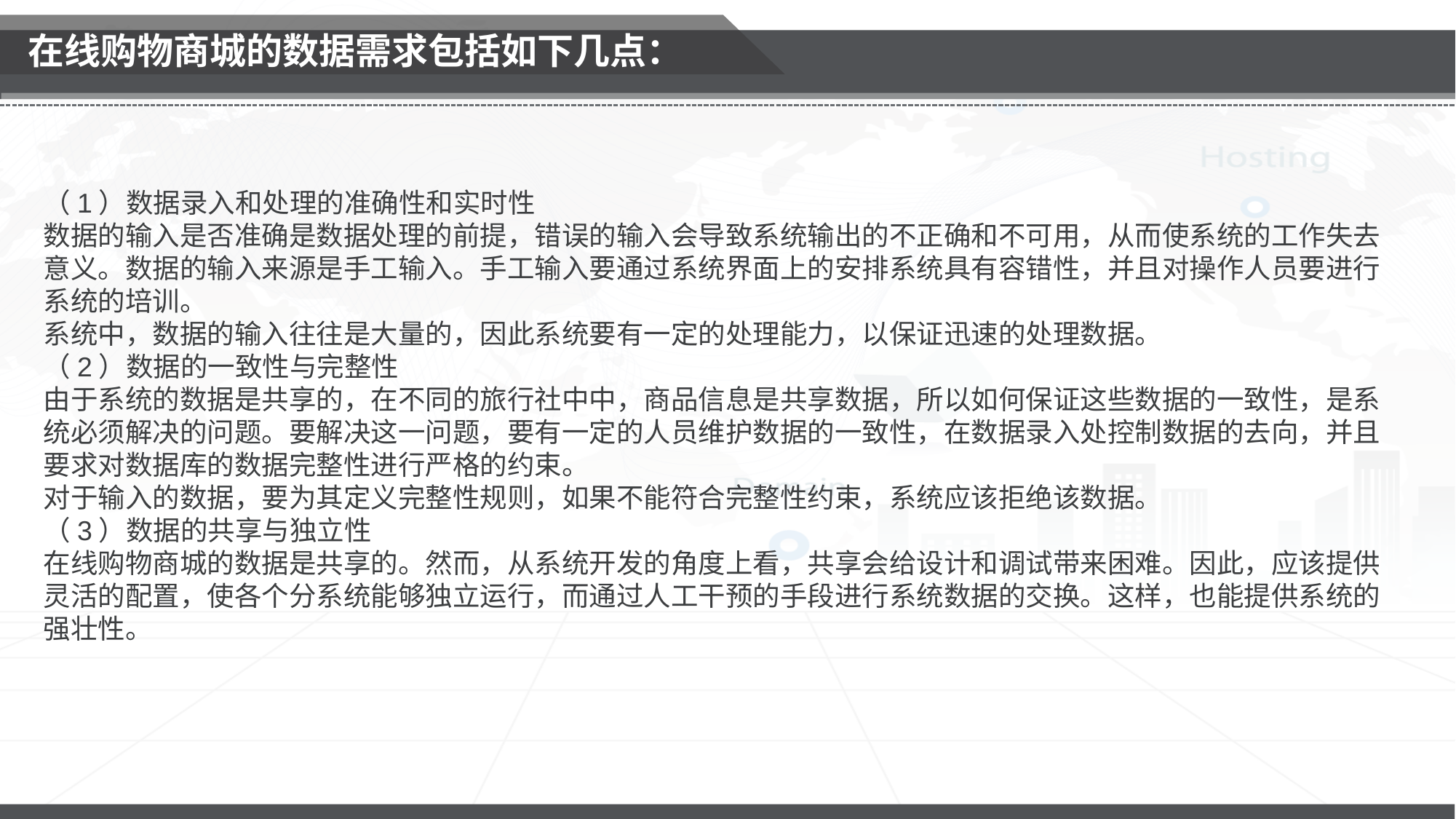

在线购物商城的数据需求包括如下几点：

（1）数据录入和处理的准确性和实时性
数据的输入是否准确是数据处理的前提，错误的输入会导致系统输出的不正确和不可用，从而使系统的工作失去意义。数据的输入来源是手工输入。手工输入要通过系统界面上的安排系统具有容错性，并且对操作人员要进行系统的培训。
系统中，数据的输入往往是大量的，因此系统要有一定的处理能力，以保证迅速的处理数据。
（2）数据的一致性与完整性
由于系统的数据是共享的，在不同的旅行社中中，商品信息是共享数据，所以如何保证这些数据的一致性，是系统必须解决的问题。要解决这一问题，要有一定的人员维护数据的一致性，在数据录入处控制数据的去向，并且要求对数据库的数据完整性进行严格的约束。
对于输入的数据，要为其定义完整性规则，如果不能符合完整性约束，系统应该拒绝该数据。
（3）数据的共享与独立性
在线购物商城的数据是共享的。然而，从系统开发的角度上看，共享会给设计和调试带来困难。因此，应该提供灵活的配置，使各个分系统能够独立运行，而通过人工干预的手段进行系统数据的交换。这样，也能提供系统的强壮性。